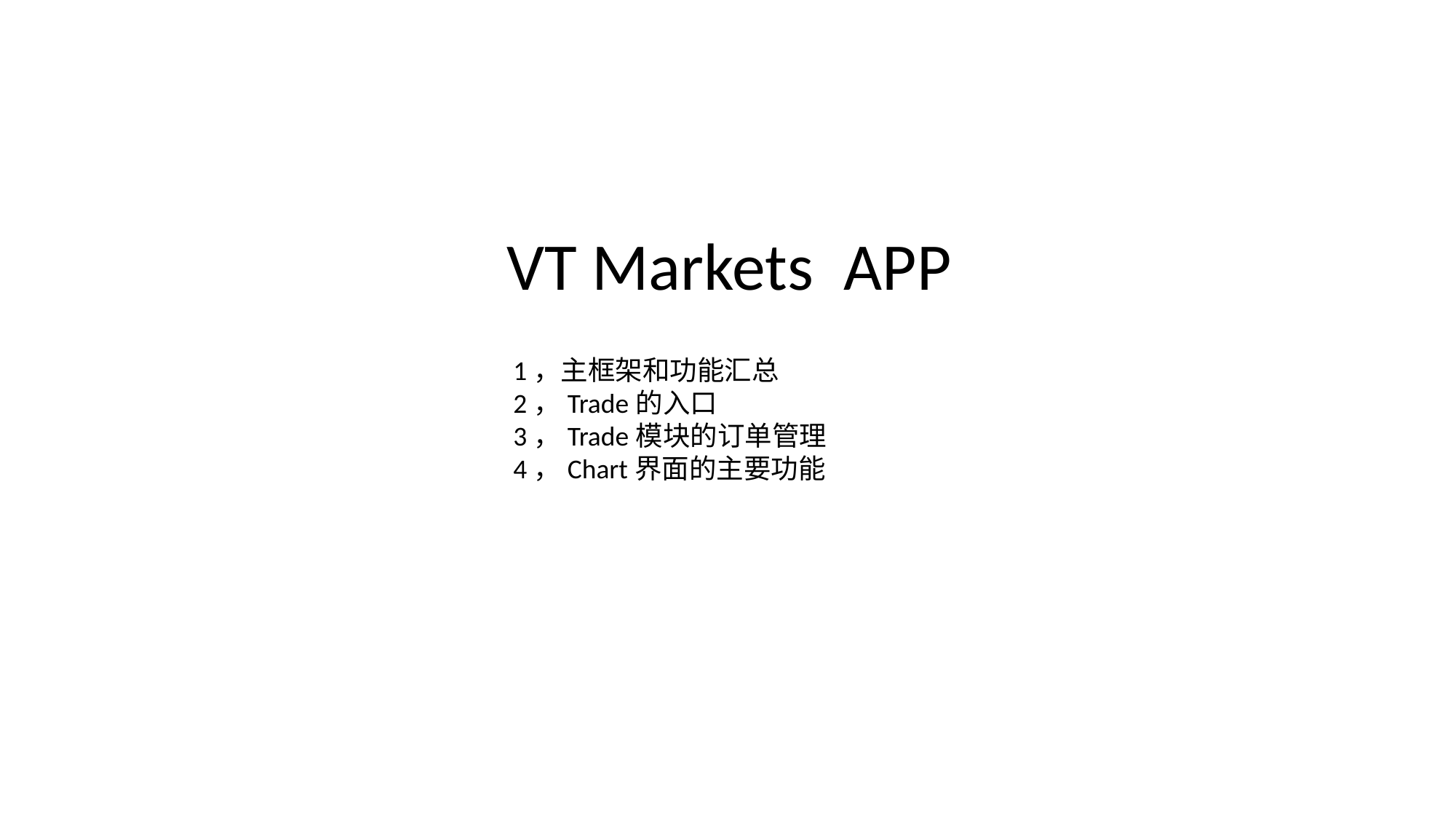

# VT Markets  APP
1，主框架和功能汇总
2，Trade的入口
3，Trade模块的订单管理
4，Chart界面的主要功能